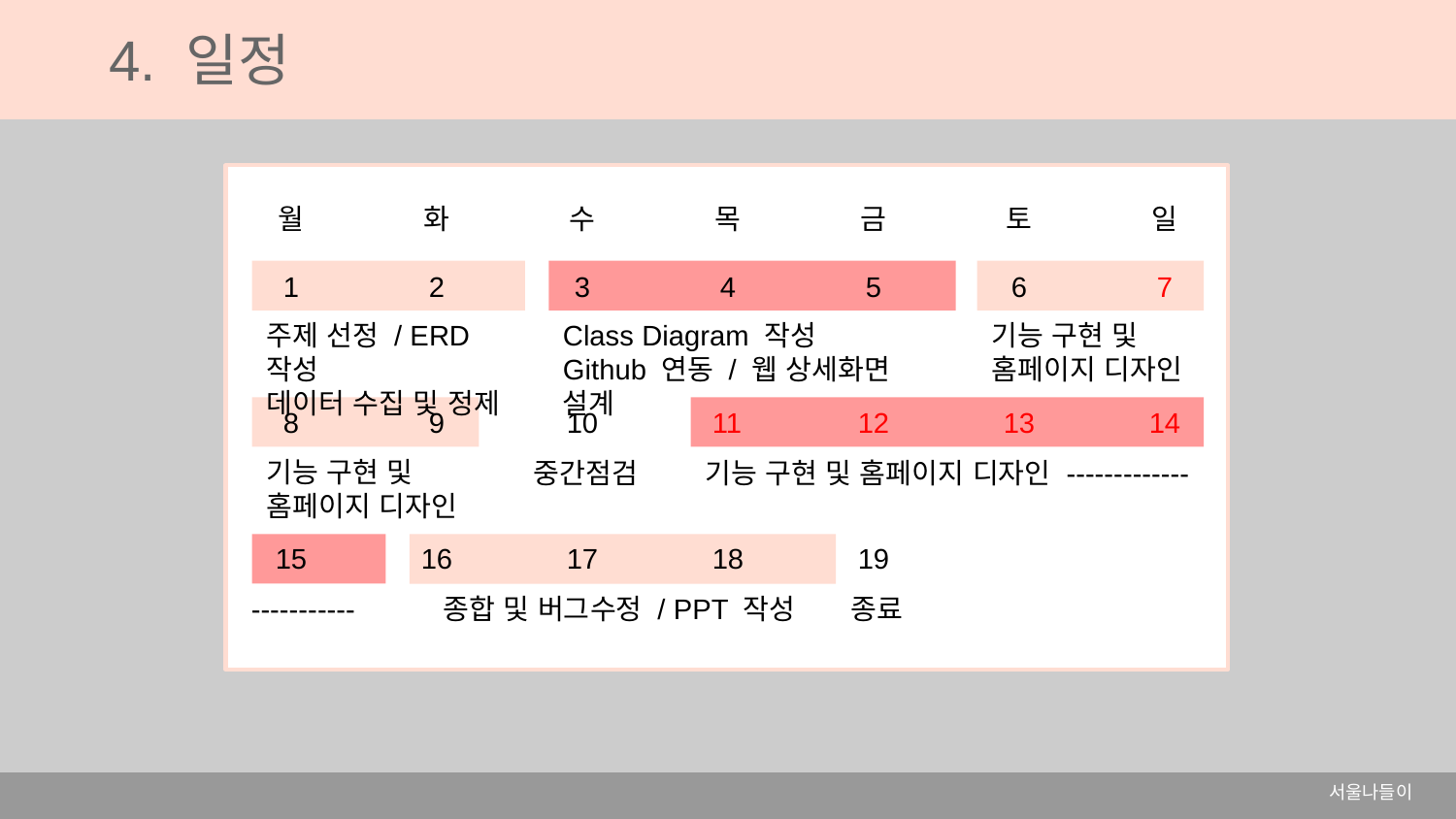

4. 일정

월	화	수	목	금	토	일

1	2	3	4	5	6	7

 8	 9	10	11	12	13	14

15	16	17	18	19	20	21

주제 선정 / ERD 작성
데이터 수집 및 정제
Class Diagram 작성
Github 연동 / 웹 상세화면 설계
기능 구현 및 홈페이지 디자인

기능 구현 및 홈페이지 디자인
중간점검
기능 구현 및 홈페이지 디자인 -------------

종료
종합 및 버그수정 / PPT 작성
-----------
서울나들이